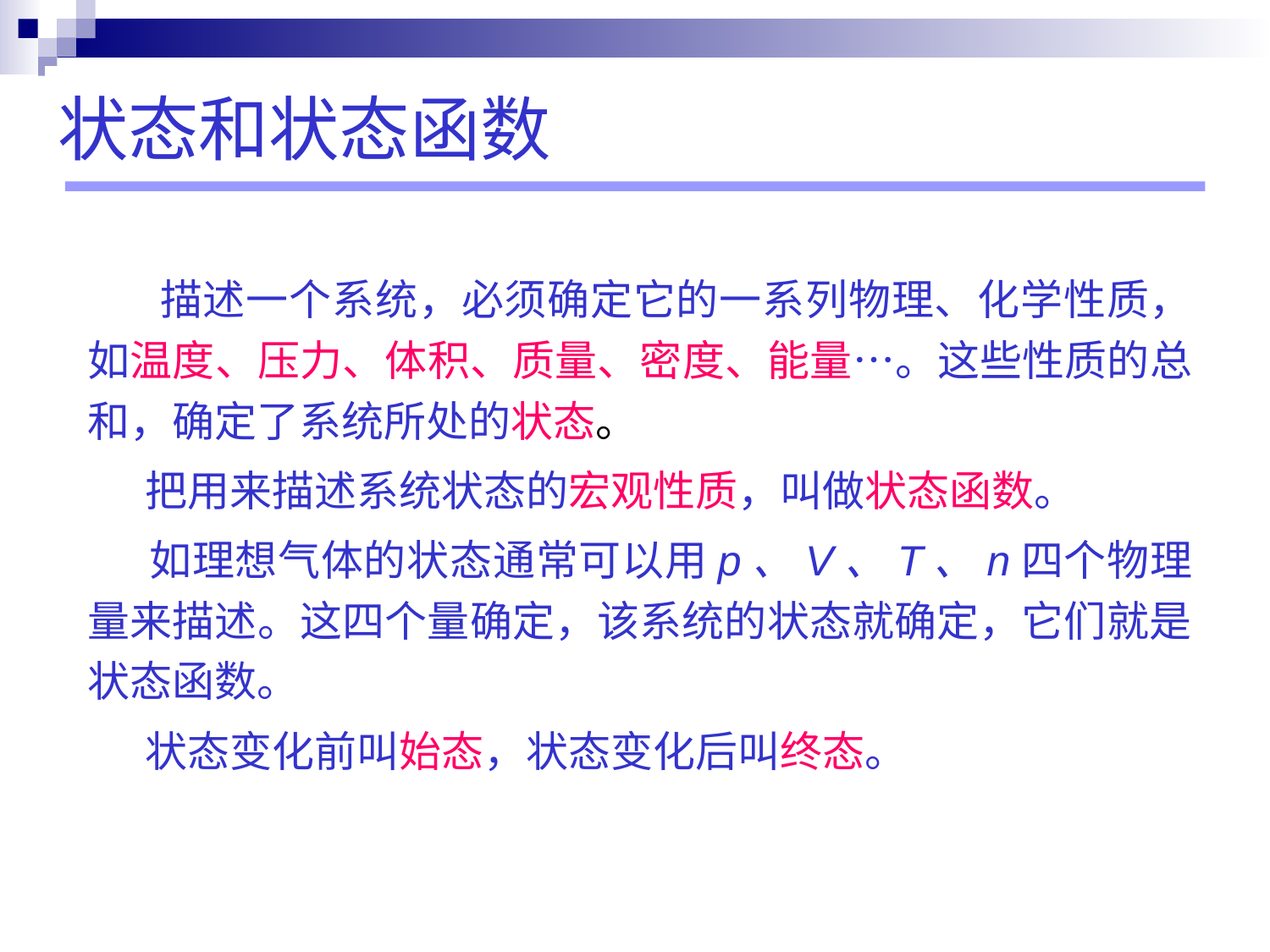

# 状态和状态函数

      描述一个系统，必须确定它的一系列物理、化学性质，如温度、压力、体积、质量、密度、能量…。这些性质的总和，确定了系统所处的状态。
     把用来描述系统状态的宏观性质，叫做状态函数。
     如理想气体的状态通常可以用p、V、T、n四个物理量来描述。这四个量确定，该系统的状态就确定，它们就是状态函数。
     状态变化前叫始态，状态变化后叫终态。